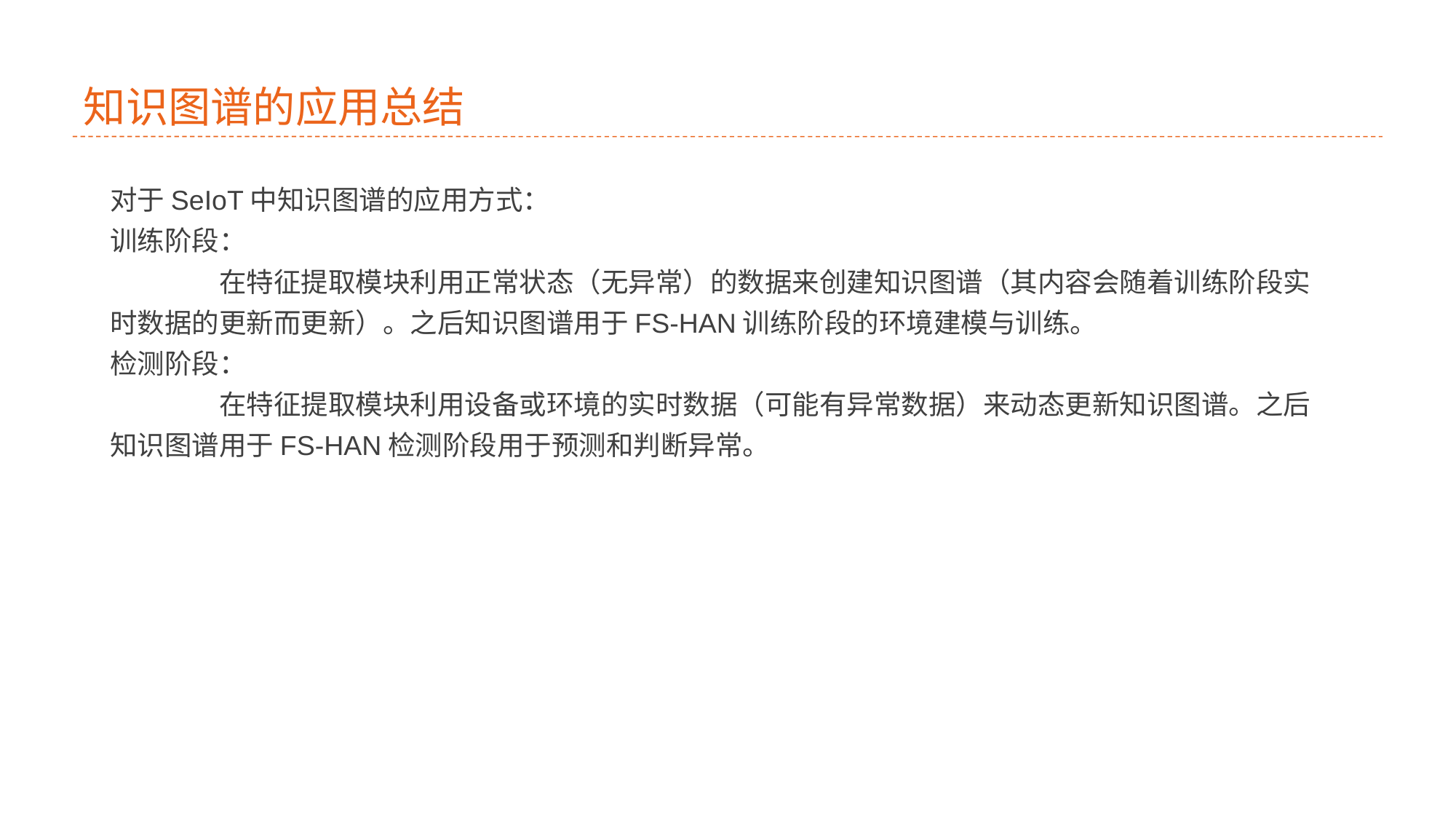

# 知识图谱的应用总结
对于SeIoT中知识图谱的应用方式：
训练阶段：
	在特征提取模块利用正常状态（无异常）的数据来创建知识图谱（其内容会随着训练阶段实时数据的更新而更新）。之后知识图谱用于FS-HAN训练阶段的环境建模与训练。
检测阶段：
	在特征提取模块利用设备或环境的实时数据（可能有异常数据）来动态更新知识图谱。之后知识图谱用于FS-HAN检测阶段用于预测和判断异常。